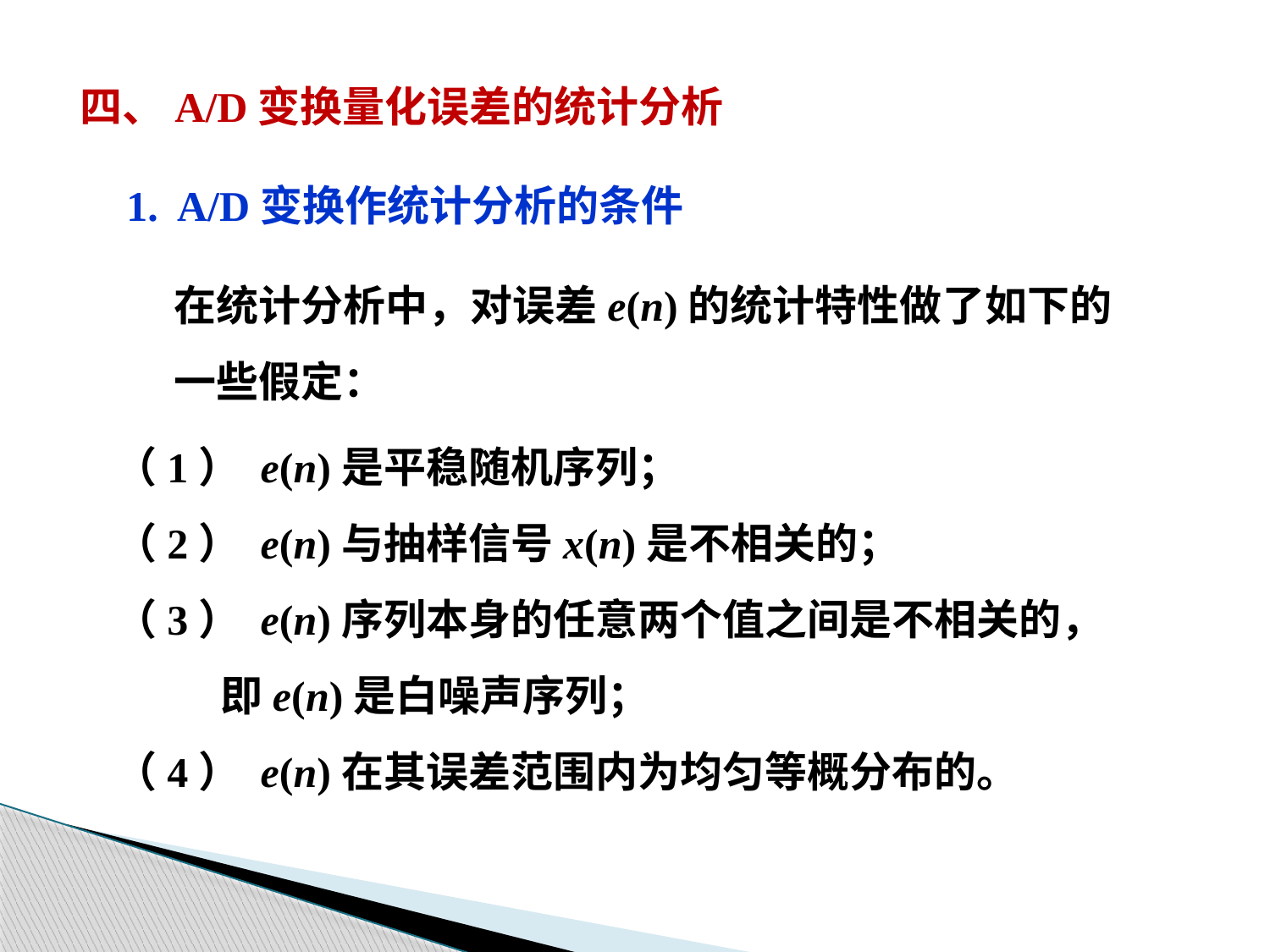

四、A/D变换量化误差的统计分析
1.  A/D变换作统计分析的条件
在统计分析中，对误差e(n)的统计特性做了如下的
一些假定：
（1） e(n)是平稳随机序列；
（2） e(n)与抽样信号x(n)是不相关的；
（3） e(n)序列本身的任意两个值之间是不相关的，
          即e(n)是白噪声序列；
（4） e(n)在其误差范围内为均匀等概分布的。